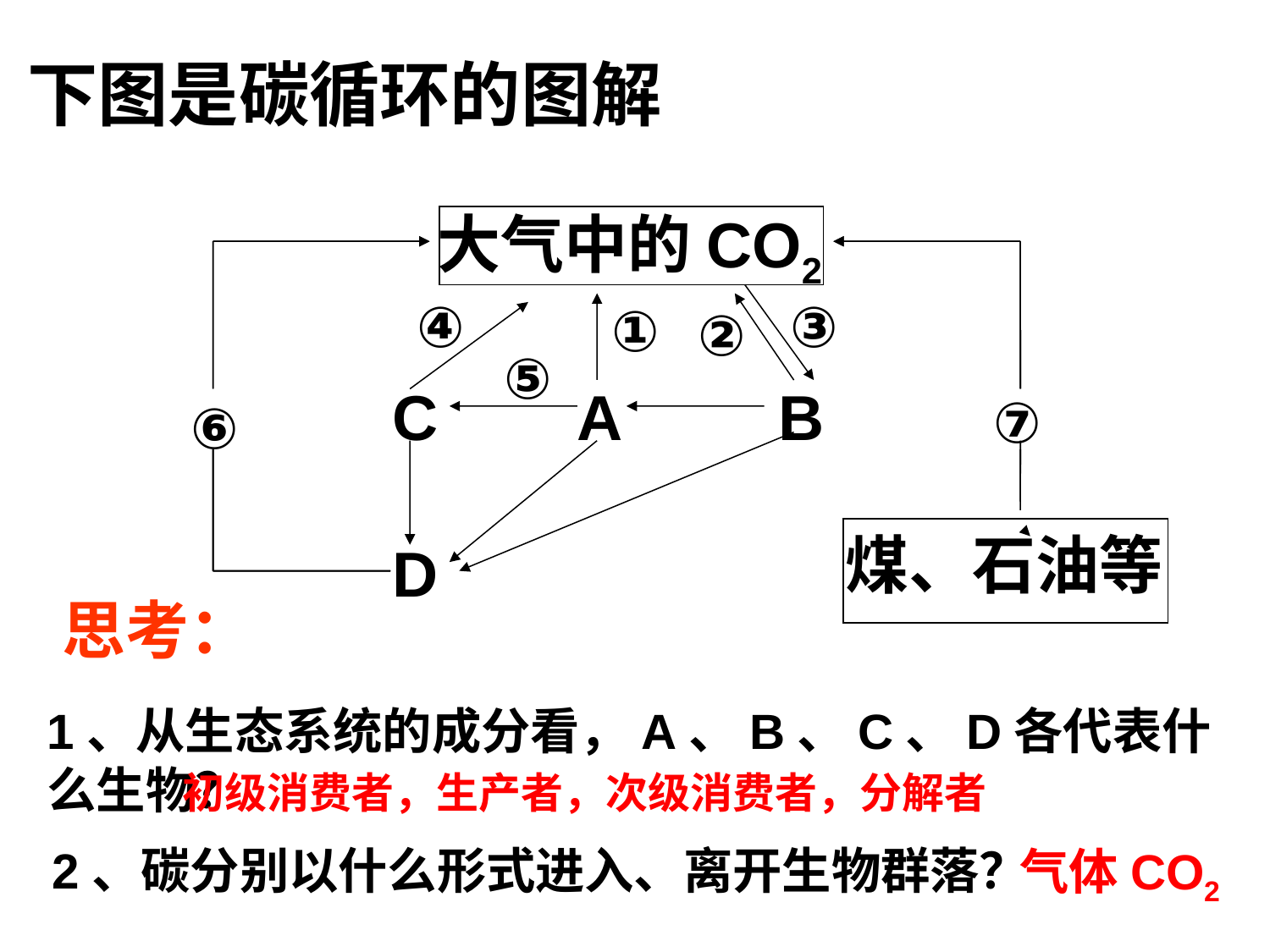

下图是碳循环的图解
 大气中的CO2

④

③
①
②

⑤
C        A         B
⑥

煤、石油等

D

⑦
思考：
1、从生态系统的成分看，A、B、C、D各代表什么生物？
初级消费者，生产者，次级消费者，分解者
2、碳分别以什么形式进入、离开生物群落？
气体CO2